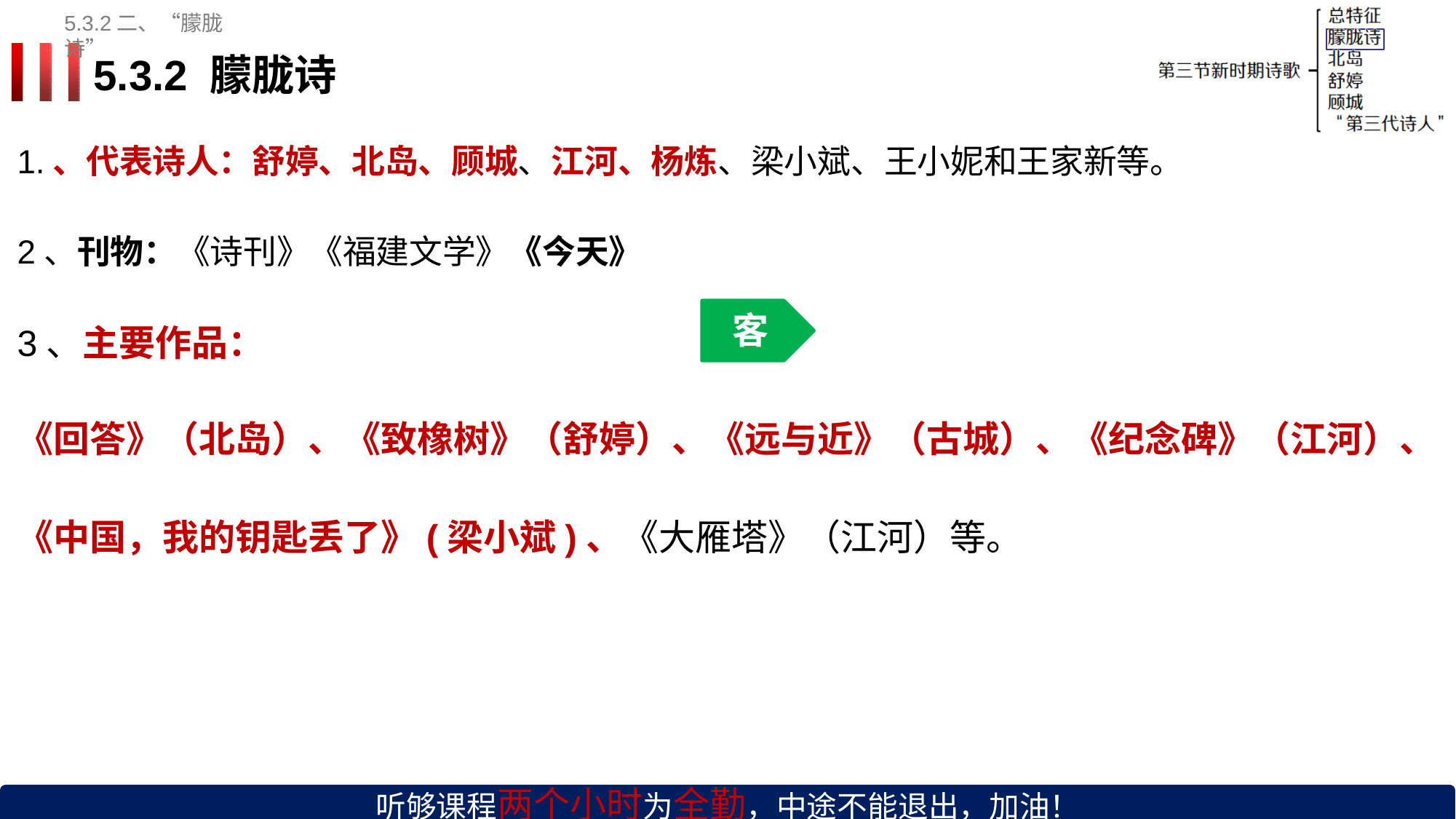

5.3.2二、“朦胧诗”

# 5.3.2 朦胧诗
1.、代表诗人：舒婷、北岛、顾城、江河、杨炼、梁小斌、王小妮和王家新等。

2、刊物：《诗刊》《福建文学》《今天》

客
3、主要作品：
《回答》（北岛）、《致橡树》（舒婷）、《远与近》（古城）、《纪念碑》（江河）、

《中国，我的钥匙丢了》(梁小斌)、《大雁塔》（江河）等。

听够课程两个小时为全勤，中途不能退出，加油！